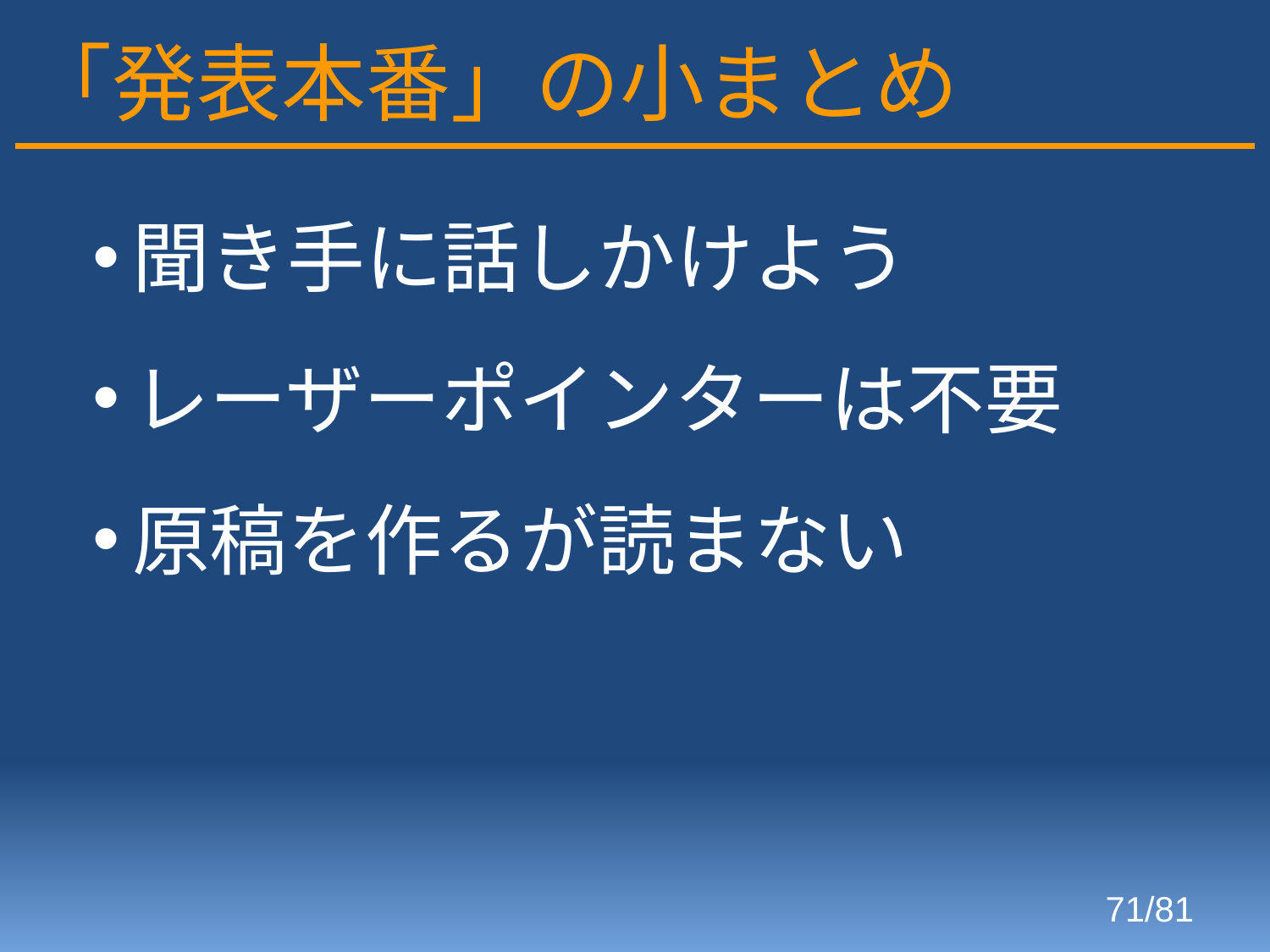

# 「発表本番」の小まとめ
聞き手に話しかけよう
レーザーポインターは不要
原稿を作るが読まない
71/81